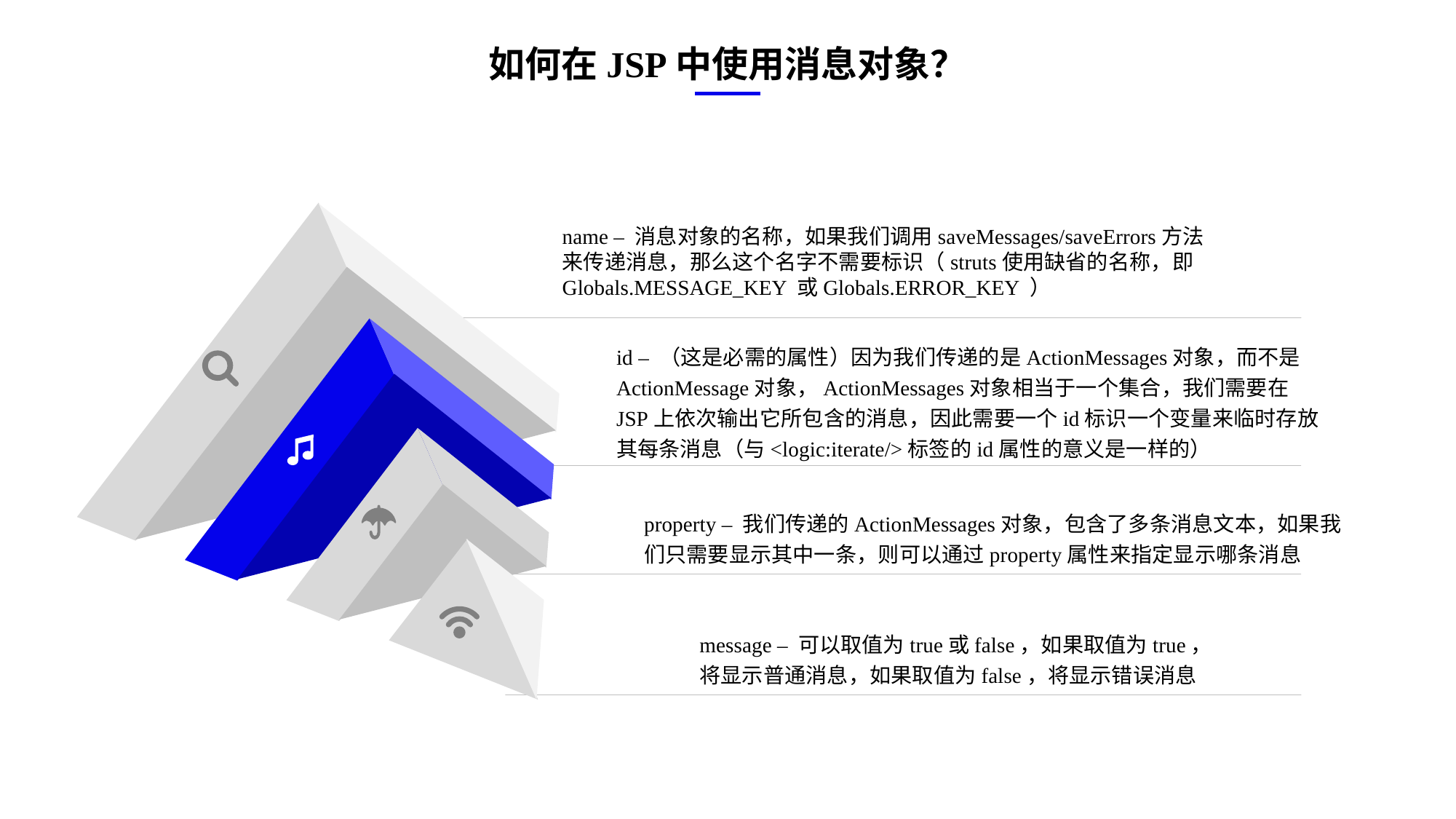

如何在JSP中使用消息对象？

name – 消息对象的名称，如果我们调用saveMessages/saveErrors方法来传递消息，那么这个名字不需要标识（struts使用缺省的名称，即Globals.MESSAGE_KEY 或Globals.ERROR_KEY ）
id – （这是必需的属性）因为我们传递的是ActionMessages对象，而不是ActionMessage对象，ActionMessages对象相当于一个集合，我们需要在JSP上依次输出它所包含的消息，因此需要一个id标识一个变量来临时存放其每条消息（与<logic:iterate/>标签的id属性的意义是一样的）
property – 我们传递的ActionMessages对象，包含了多条消息文本，如果我们只需要显示其中一条，则可以通过property属性来指定显示哪条消息
message – 可以取值为true或false，如果取值为true，将显示普通消息，如果取值为false，将显示错误消息

e7d195523061f1c0ae0eb3eed39d2bcef4622b2499a05fe6567B54A876BEB457BD1EB8EBE9915191D1FA2E860D28D251AB291D9CBBDD28D4BD16020FD75D8281481517FC21E86E4C931520AFA1087E92E357E3DB373CA326F6F926B1A67F681E99E875FFD293B2C32B3919AE4D43F9436862A7DD54F9346DF3662D8AB7319030EF75D53FF682DE13